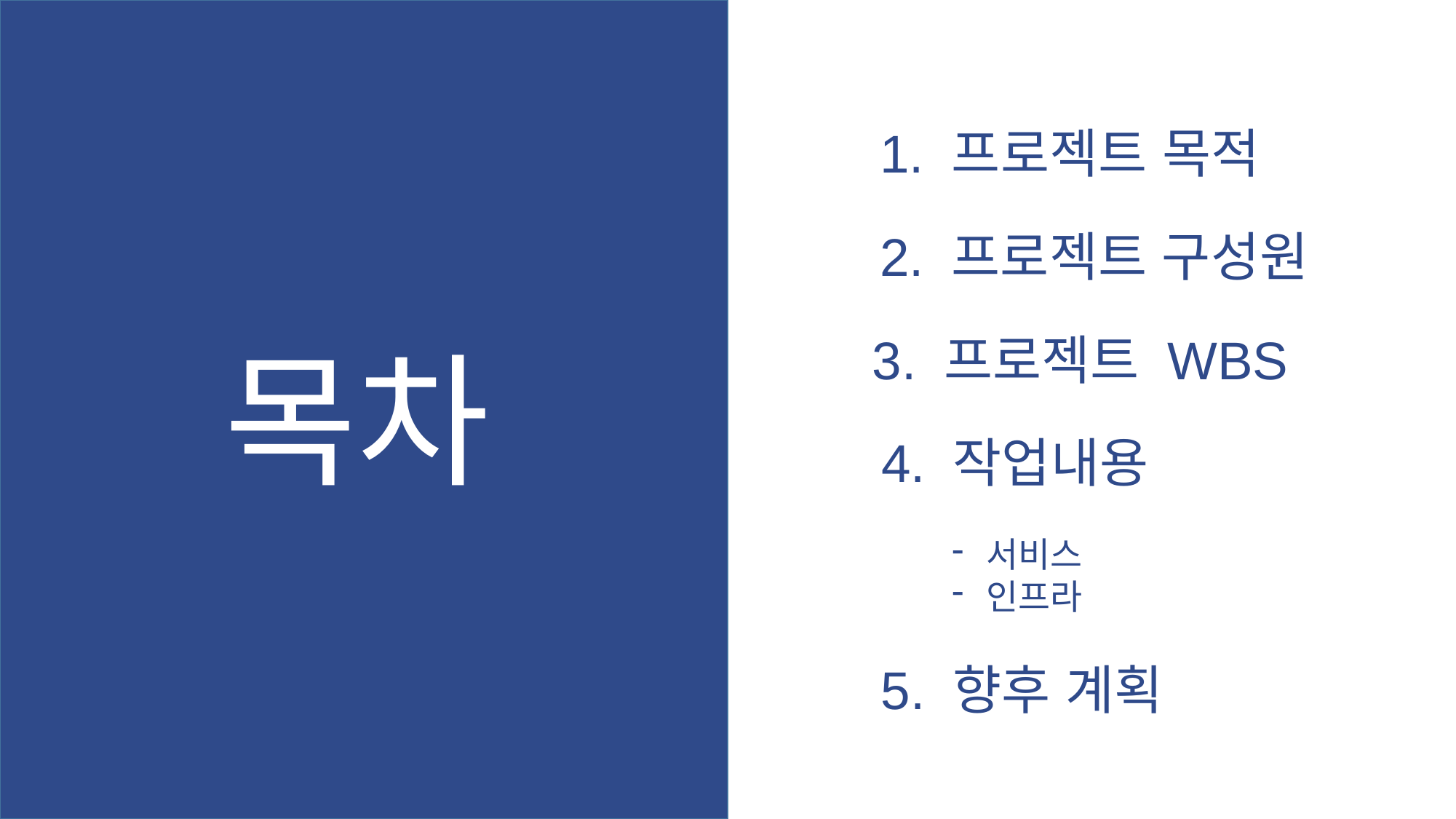

1. 프로젝트 목적
2. 프로젝트 구성원
3. 프로젝트 WBS
목차
목차
4. 작업내용
서비스
인프라
5. 향후 계획